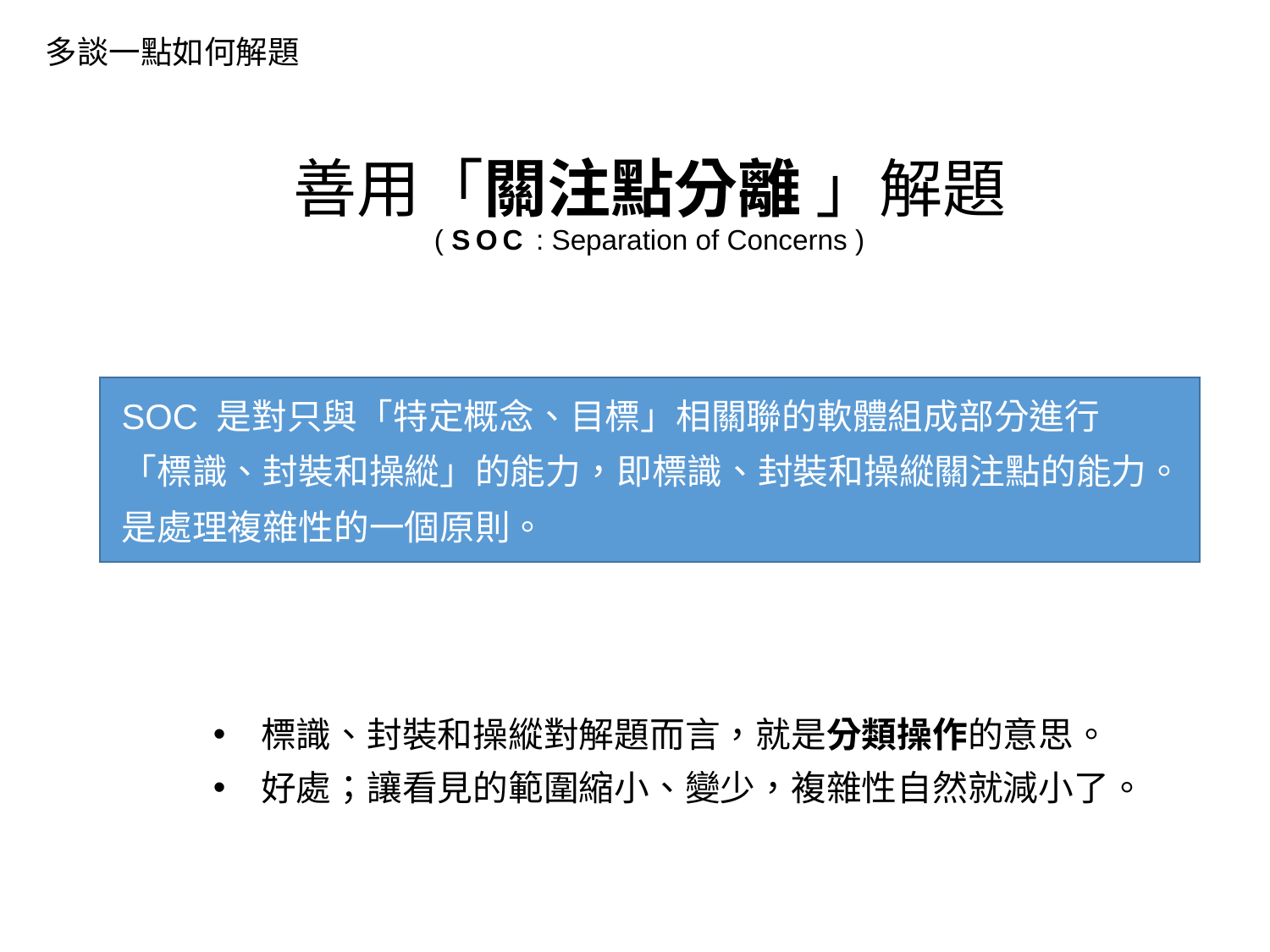

多談一點如何解題
# 善用「關注點分離 」解題 ( SOC : Separation of Concerns )

SOC 是對只與「特定概念、目標」相關聯的軟體組成部分進行
「標識、封裝和操縱」的能力，即標識、封裝和操縱關注點的能力。
是處理複雜性的一個原則。
標識、封裝和操縱對解題而言，就是分類操作的意思。
好處；讓看見的範圍縮小、變少，複雜性自然就減小了。